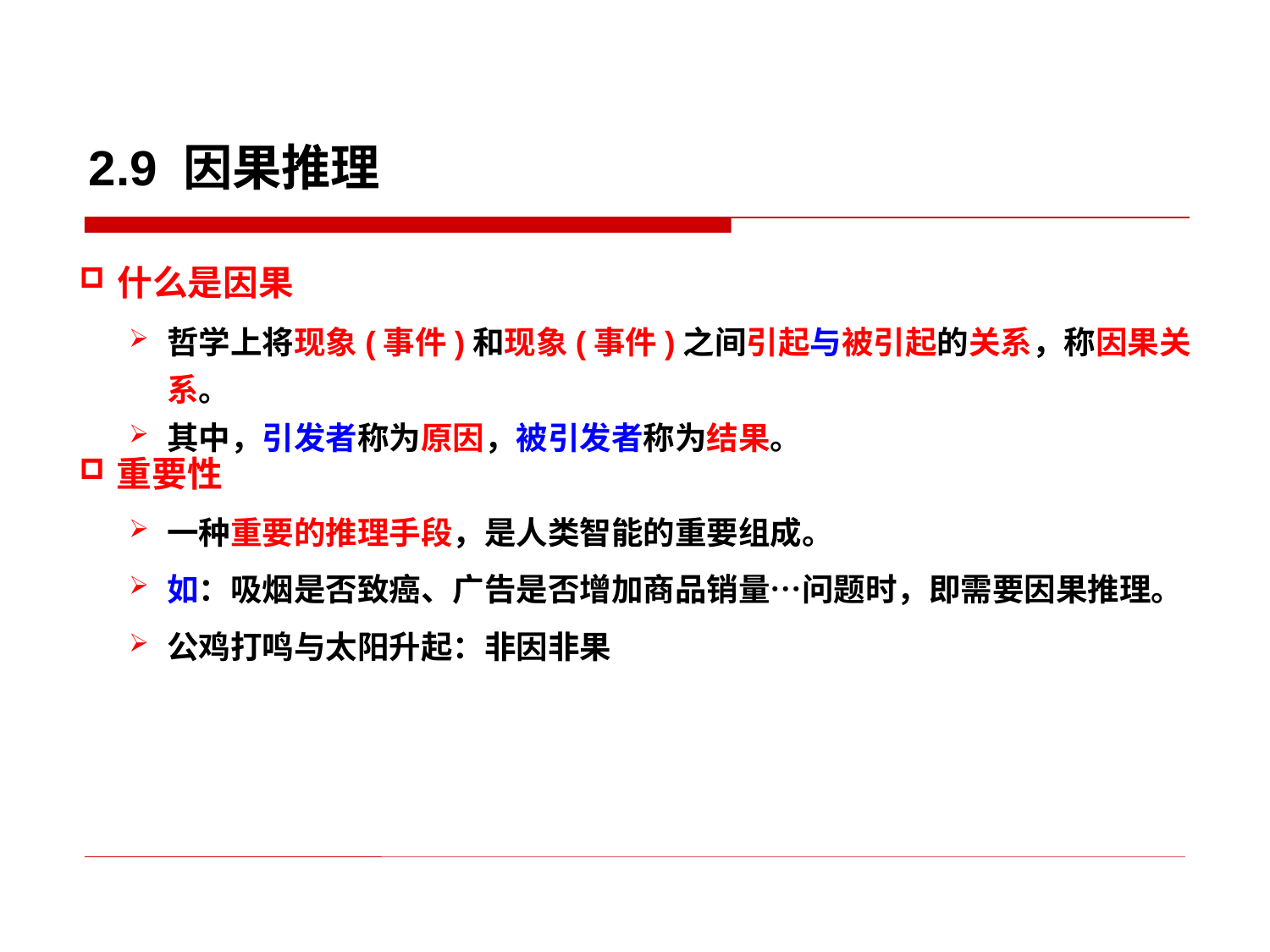

2.9 因果推理
什么是因果
哲学上将现象(事件)和现象(事件)之间引起与被引起的关系，称因果关系。
其中，引发者称为原因，被引发者称为结果。
重要性
一种重要的推理手段，是人类智能的重要组成。
如：吸烟是否致癌、广告是否增加商品销量…问题时，即需要因果推理。
公鸡打鸣与太阳升起：非因非果